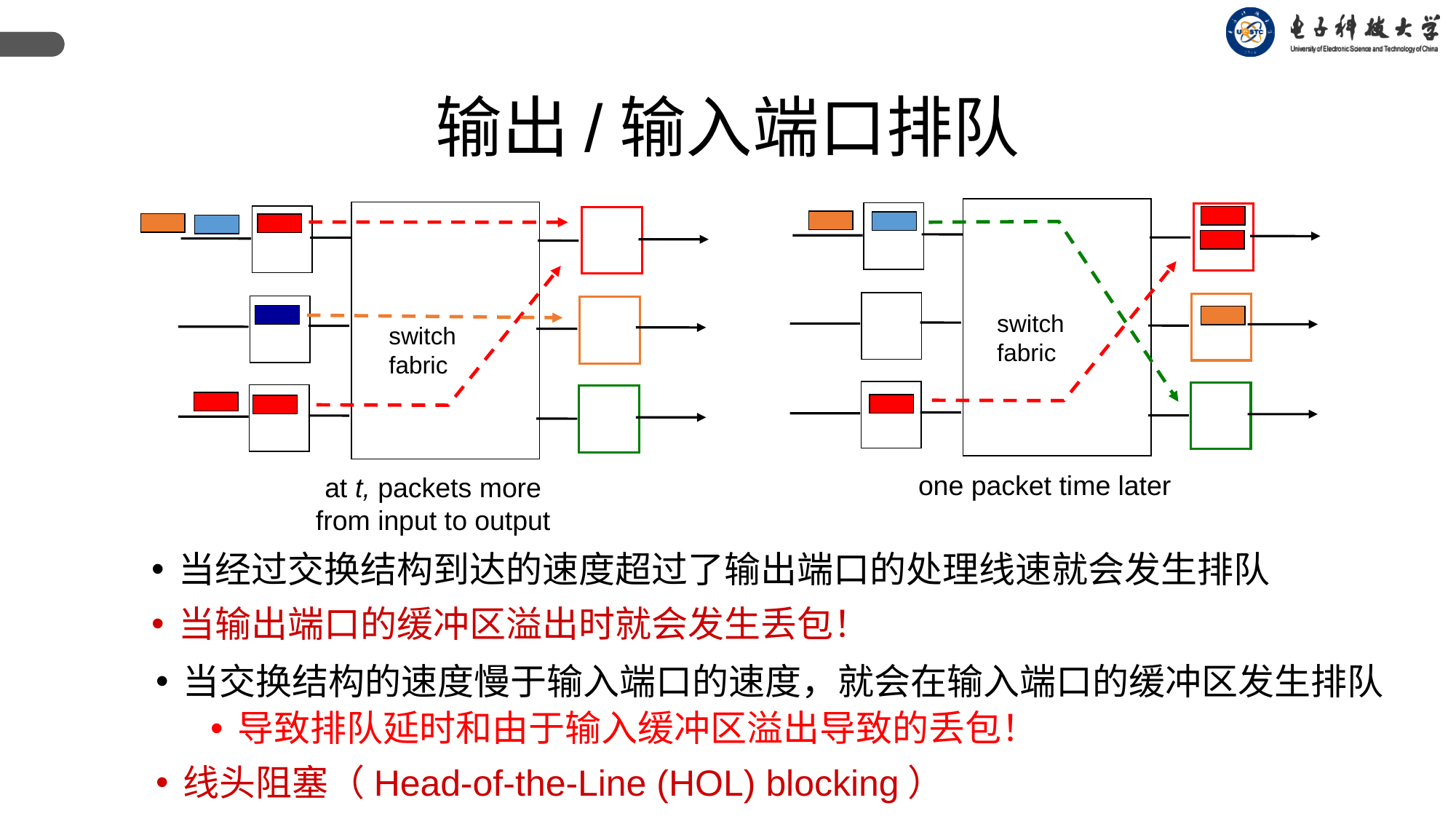

输出/输入端口排队

switch
fabric

switch
fabric

one packet time later
at t, packets more
from input to output
当经过交换结构到达的速度超过了输出端口的处理线速就会发生排队
当输出端口的缓冲区溢出时就会发生丢包！
当交换结构的速度慢于输入端口的速度，就会在输入端口的缓冲区发生排队
导致排队延时和由于输入缓冲区溢出导致的丢包！
线头阻塞（Head-of-the-Line (HOL) blocking）